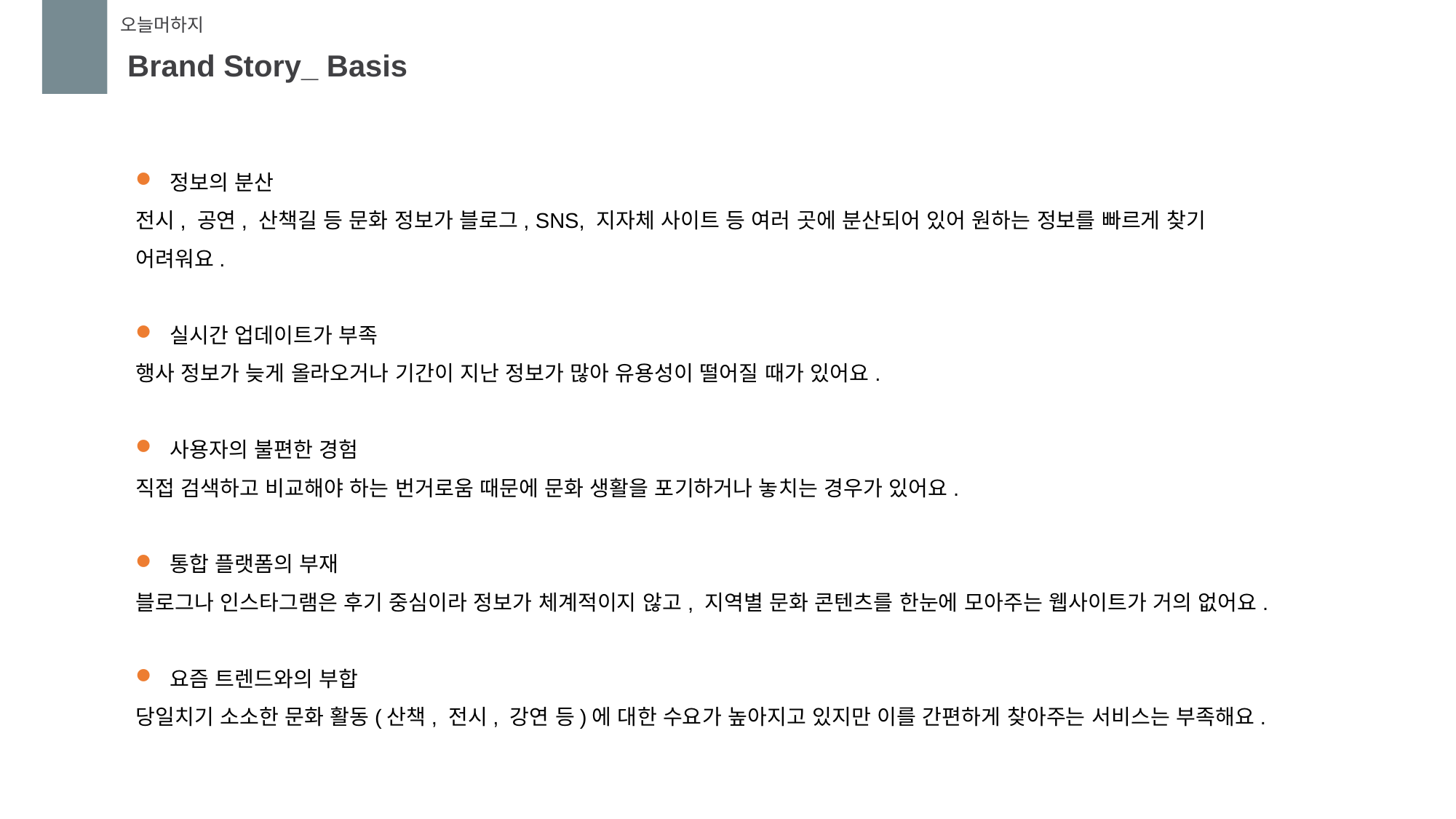

오늘머하지
Brand Story_ Basis
정보의 분산
전시, 공연, 산책길 등 문화 정보가 블로그, SNS, 지자체 사이트 등 여러 곳에 분산되어 있어 원하는 정보를 빠르게 찾기 어려워요.

실시간 업데이트가 부족
행사 정보가 늦게 올라오거나 기간이 지난 정보가 많아 유용성이 떨어질 때가 있어요.

사용자의 불편한 경험
직접 검색하고 비교해야 하는 번거로움 때문에 문화 생활을 포기하거나 놓치는 경우가 있어요.

통합 플랫폼의 부재
블로그나 인스타그램은 후기 중심이라 정보가 체계적이지 않고, 지역별 문화 콘텐츠를 한눈에 모아주는 웹사이트가 거의 없어요.

요즘 트렌드와의 부합
당일치기 소소한 문화 활동(산책, 전시, 강연 등)에 대한 수요가 높아지고 있지만 이를 간편하게 찾아주는 서비스는 부족해요.